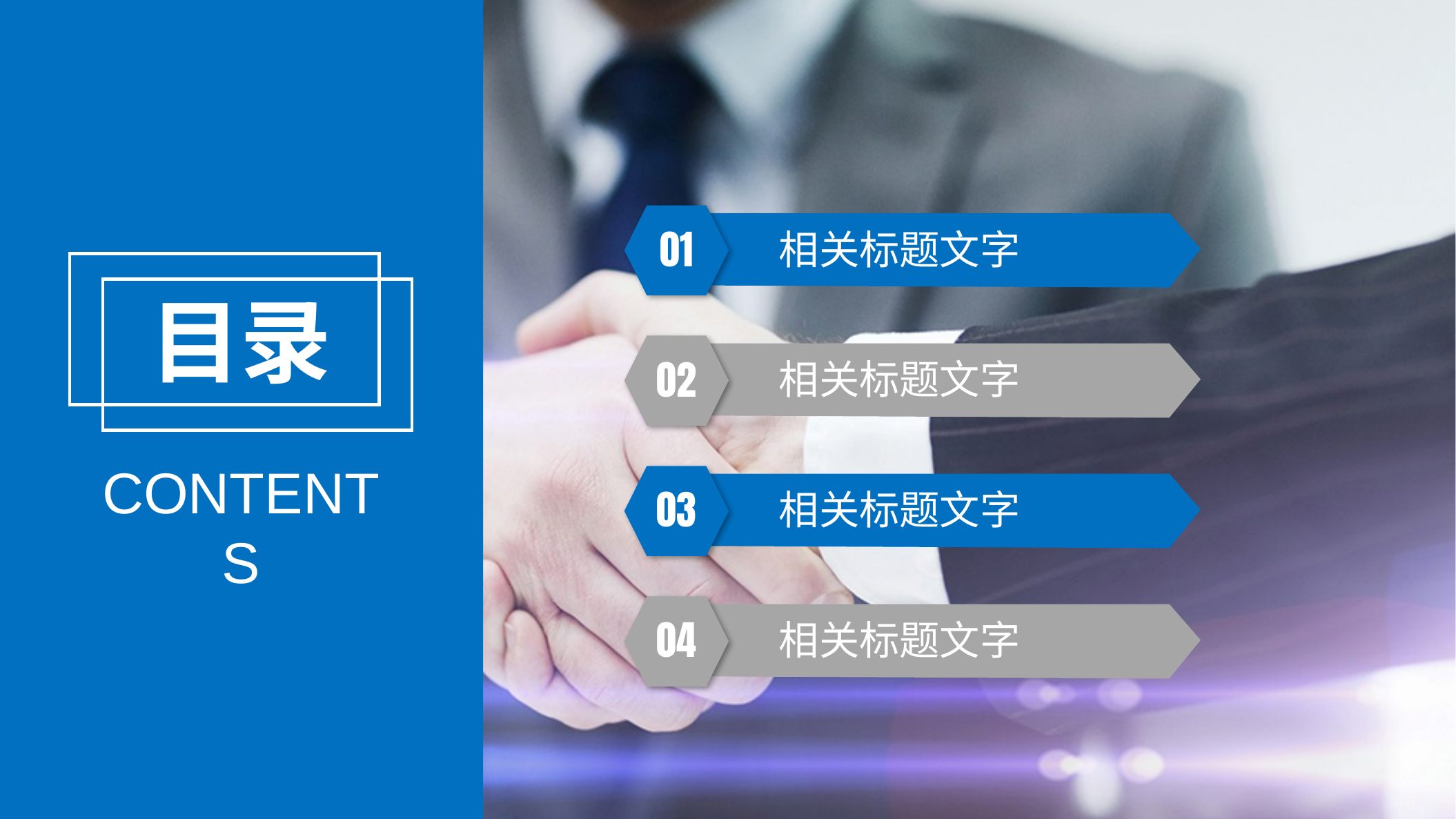

01

相关标题文字

目录
02

相关标题文字
CONTENTS
03

相关标题文字
04

相关标题文字